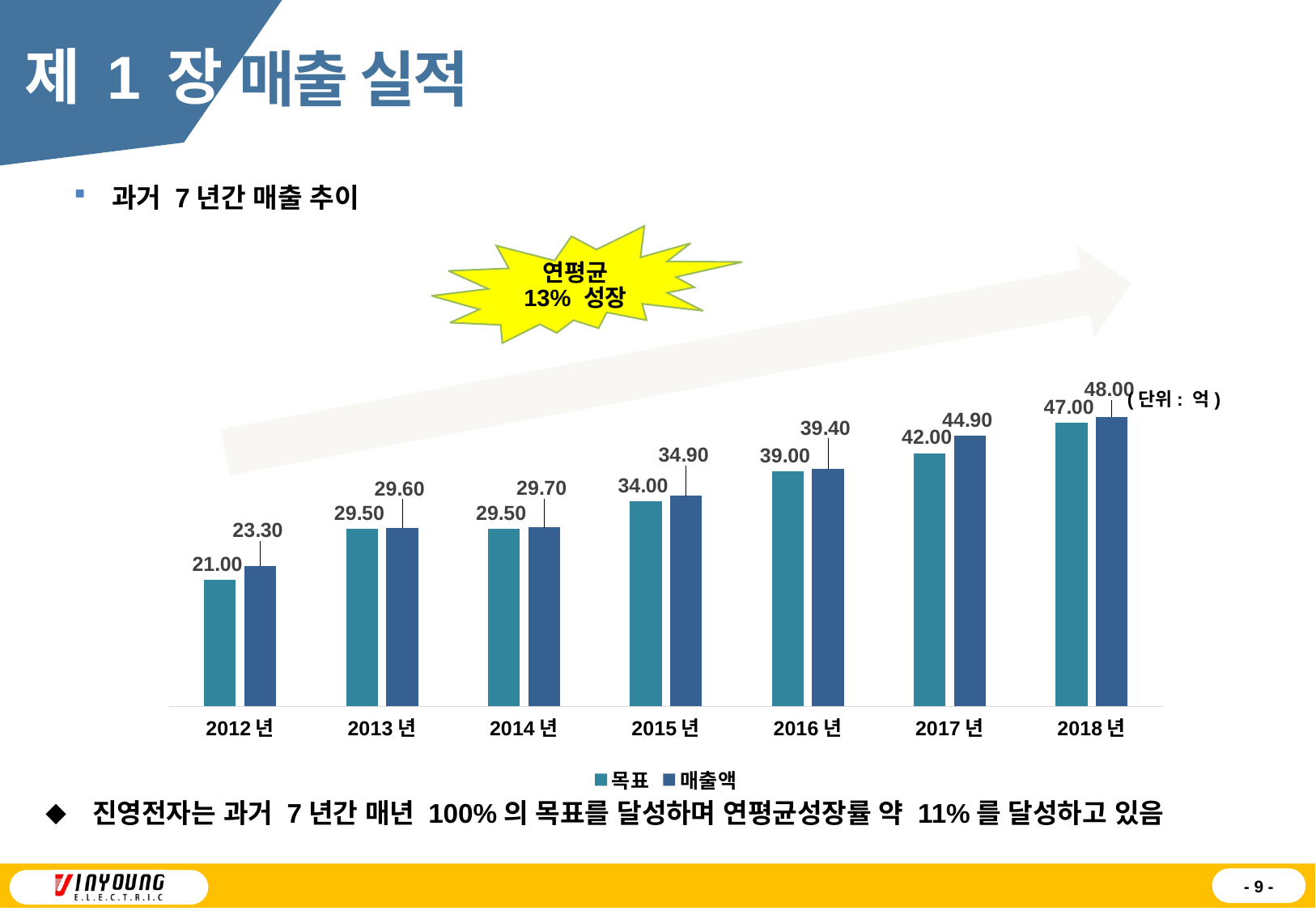

제 1 장
매출 실적
과거 7년간 매출 추이
연평균
13% 성장

### Chart

| Category | 목표 | 매출액 |
|---|---|---|
| 2012년 | 21.0 | 23.3 |
| 2013년 | 29.5 | 29.6 |
| 2014년 | 29.5 | 29.7 |
| 2015년 | 34.0 | 34.9 |
| 2016년 | 39.0 | 39.4 |
| 2017년 | 42.0 | 44.9 |
| 2018년 | 47.0 | 48.0 |
(단위: 억)
진영전자는 과거 7년간 매년 100%의 목표를 달성하며 연평균성장률 약 11%를 달성하고 있음